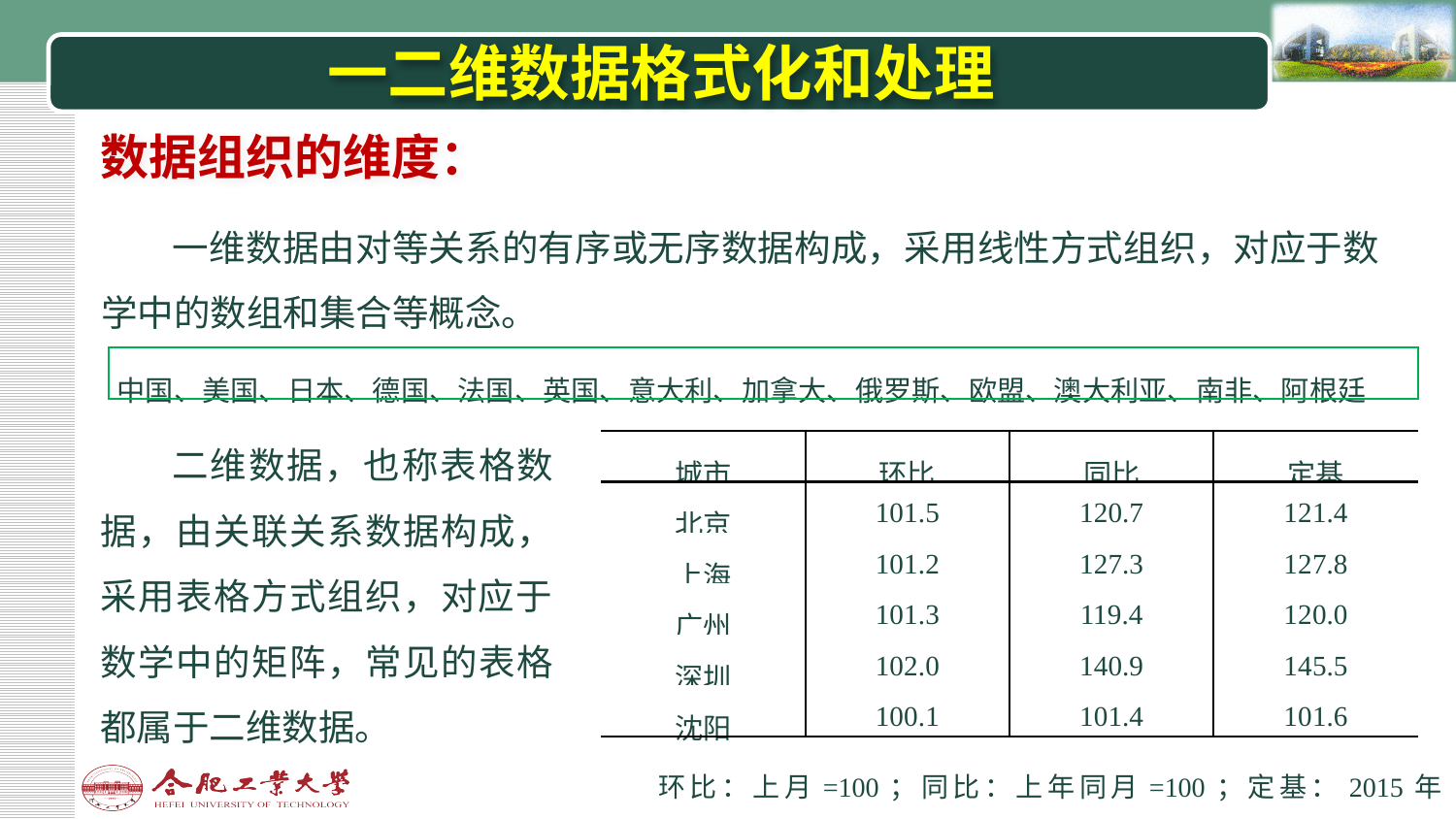

# 一二维数据格式化和处理
数据组织的维度：
一维数据由对等关系的有序或无序数据构成，采用线性方式组织，对应于数学中的数组和集合等概念。
| 中国、美国、日本、德国、法国、英国、意大利、加拿大、俄罗斯、欧盟、澳大利亚、南非、阿根廷 |
| --- |
二维数据，也称表格数据，由关联关系数据构成，采用表格方式组织，对应于数学中的矩阵，常见的表格都属于二维数据。
| 城市 | 环比 | 同比 | 定基 |
| --- | --- | --- | --- |
| 北京 | 101.5 | 120.7 | 121.4 |
| 上海 | 101.2 | 127.3 | 127.8 |
| 广州 | 101.3 | 119.4 | 120.0 |
| 深圳 | 102.0 | 140.9 | 145.5 |
| 沈阳 | 100.1 | 101.4 | 101.6 |
环比：上月=100；同比：上年同月=100；定基：2015年=100。